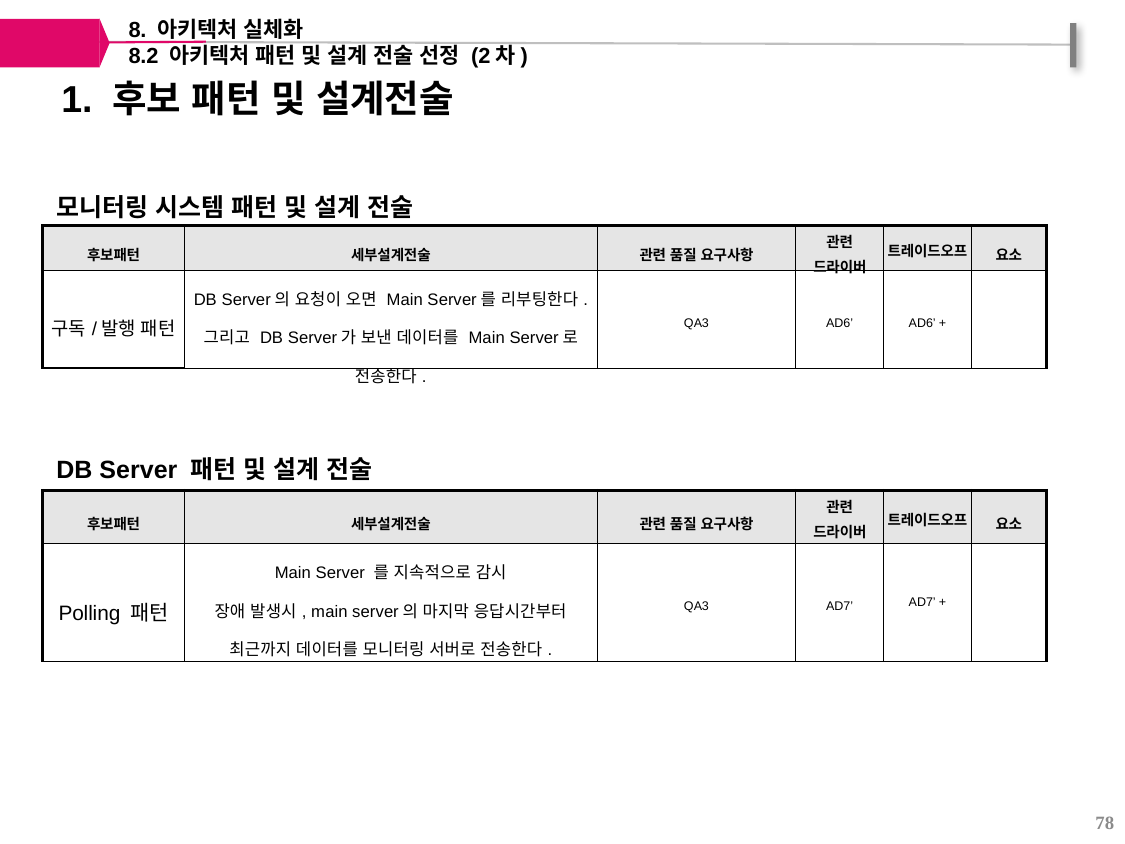

8. 아키텍처 실체화
8.2 아키텍처 패턴 및 설계 전술 선정 (2차)
1. 후보 패턴 및 설계전술
모니터링 시스템 패턴 및 설계 전술
| 후보패턴 | 세부설계전술 | 관련 품질 요구사항 | 관련 드라이버 | 트레이드오프 | 요소 |
| --- | --- | --- | --- | --- | --- |
| 구독/발행 패턴 | DB Server의 요청이 오면 Main Server를 리부팅한다. 그리고 DB Server가 보낸 데이터를 Main Server로 전송한다. | QA3 | AD6’ | AD6’ + |  |
DB Server 패턴 및 설계 전술
| 후보패턴 | 세부설계전술 | 관련 품질 요구사항 | 관련 드라이버 | 트레이드오프 | 요소 |
| --- | --- | --- | --- | --- | --- |
| Polling 패턴 | Main Server 를 지속적으로 감시 장애 발생시, main server의 마지막 응답시간부터 최근까지 데이터를 모니터링 서버로 전송한다. | QA3 | AD7’ | AD7’ + |  |
78